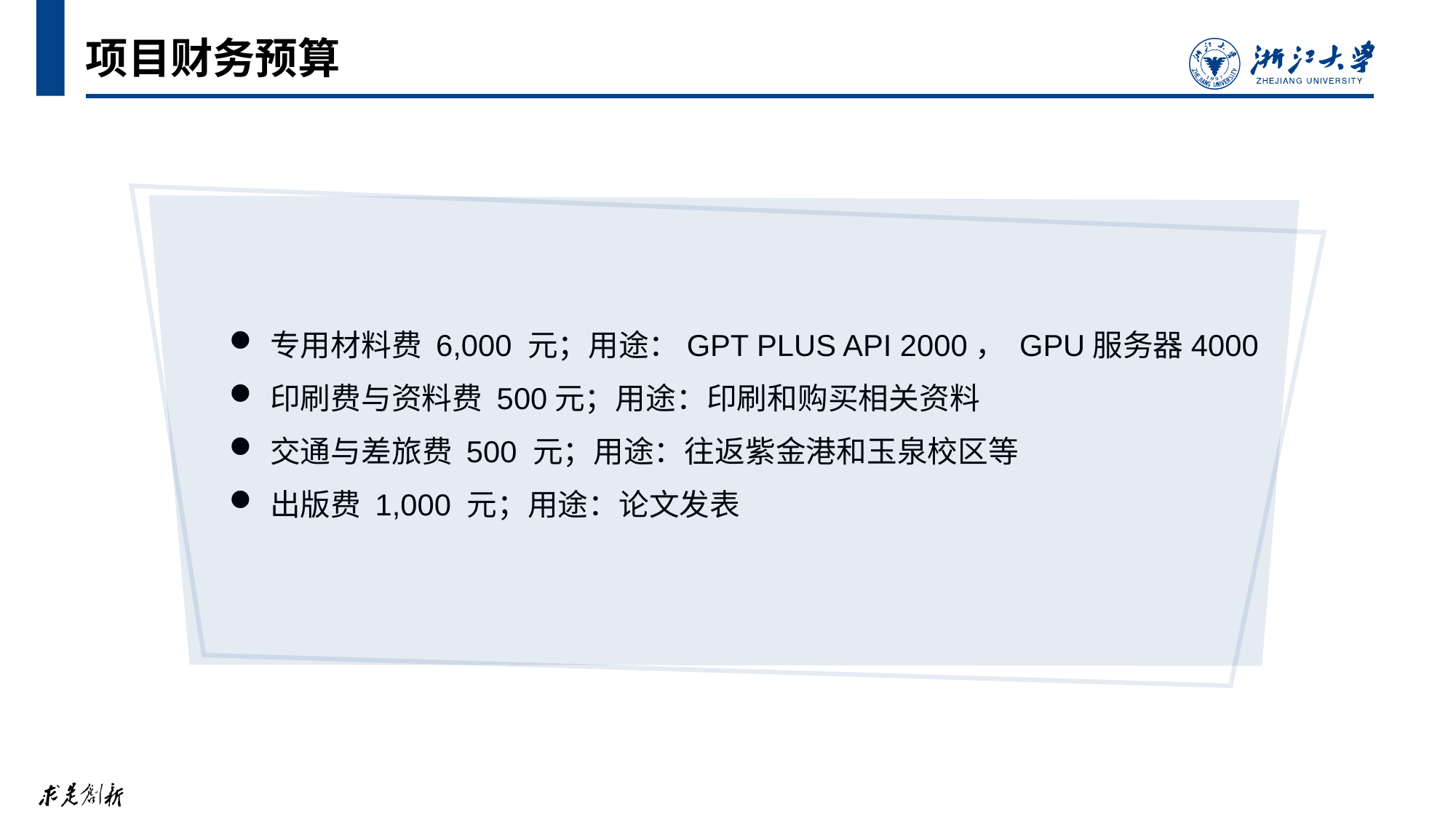

# 项目财务预算

专用材料费 6,000 元；用途：GPT PLUS API 2000， GPU服务器4000
印刷费与资料费 500元；用途：印刷和购买相关资料
交通与差旅费 500 元；用途：往返紫金港和玉泉校区等
出版费 1,000 元；用途：论文发表